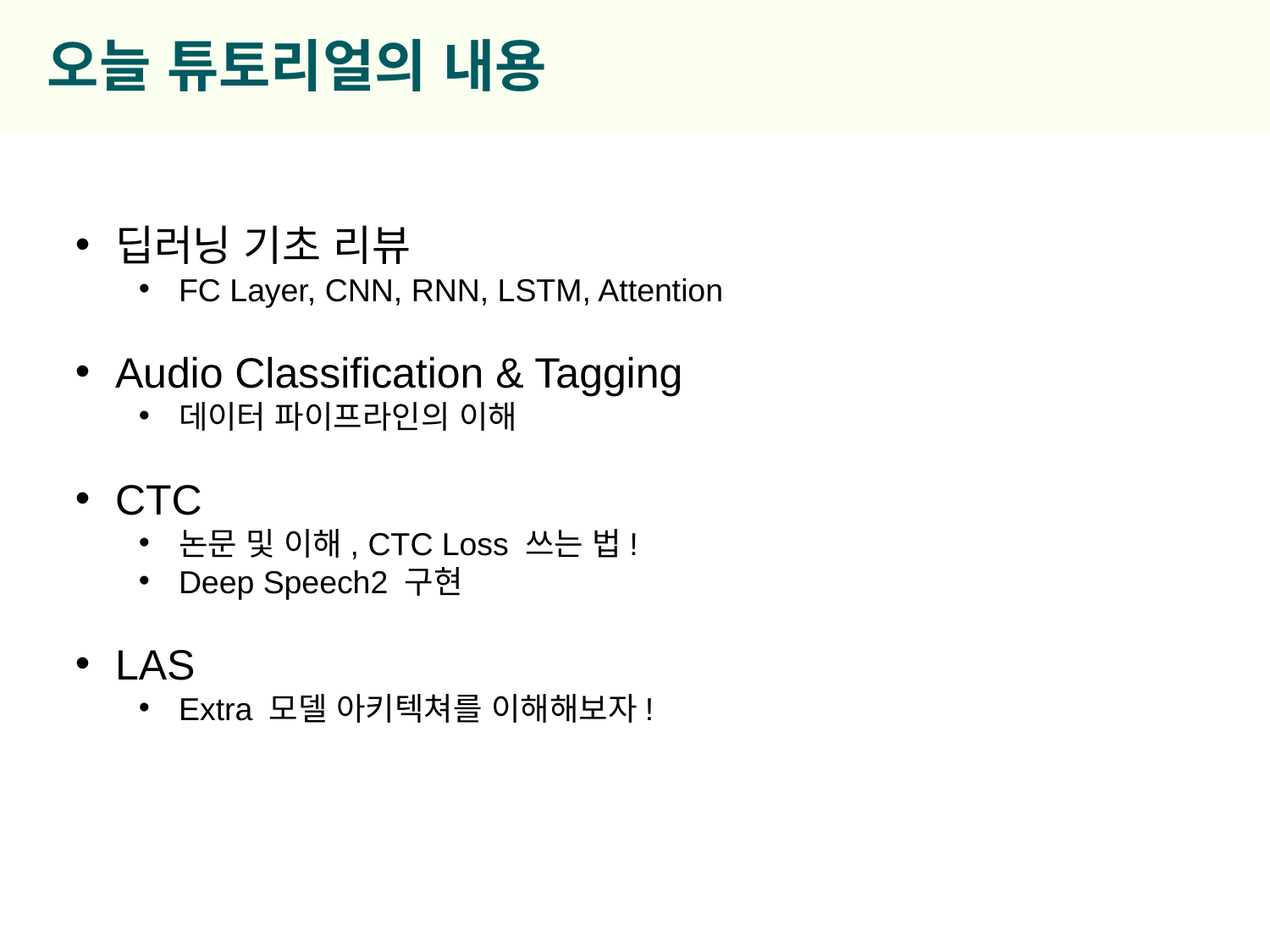

오늘 튜토리얼의 내용
딥러닝 기초 리뷰
FC Layer, CNN, RNN, LSTM, Attention
Audio Classification & Tagging
데이터 파이프라인의 이해
CTC
논문 및 이해, CTC Loss 쓰는 법!
Deep Speech2 구현
LAS
Extra 모델 아키텍쳐를 이해해보자!